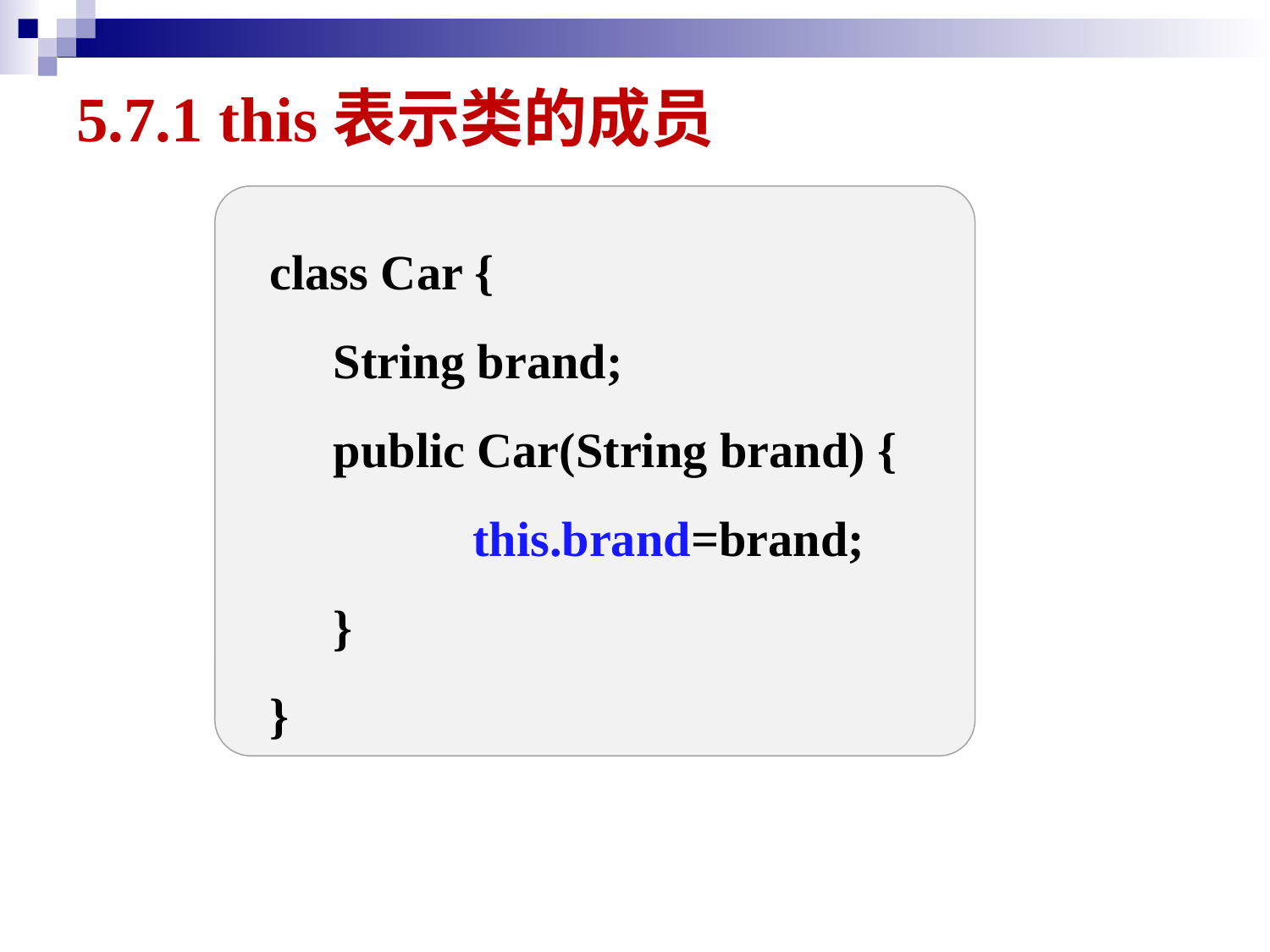

# 5.7.1 this表示类的成员

class Car {
String brand;
public Car(String brand) {
     	 this.brand=brand;
}
}